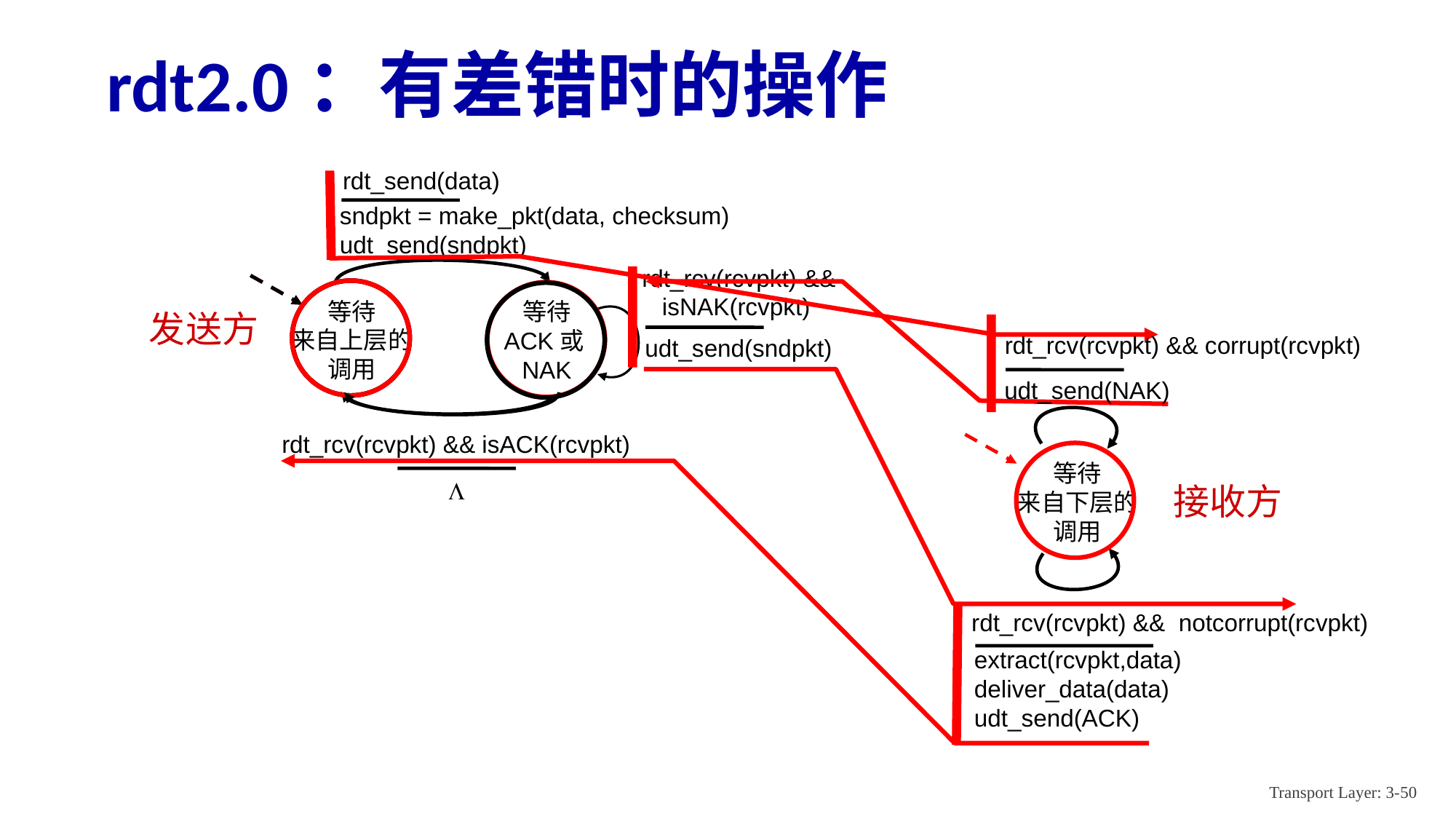

# rdt2.0：有差错时的操作
rdt_send(data)

sndpkt = make_pkt(data, checksum)
udt_send(sndpkt)

rdt_rcv(rcvpkt) &&
   isNAK(rcvpkt)

等待
ACK或NAK

等待
来自上层的调用
发送方

rdt_rcv(rcvpkt) && corrupt(rcvpkt)
udt_send(sndpkt)

udt_send(NAK)

rdt_rcv(rcvpkt) && isACK(rcvpkt)

Λ

等待
来自下层的调用

接收方

rdt_rcv(rcvpkt) &&  notcorrupt(rcvpkt)
extract(rcvpkt,data)
deliver_data(data)
udt_send(ACK)

Transport Layer: 3-50